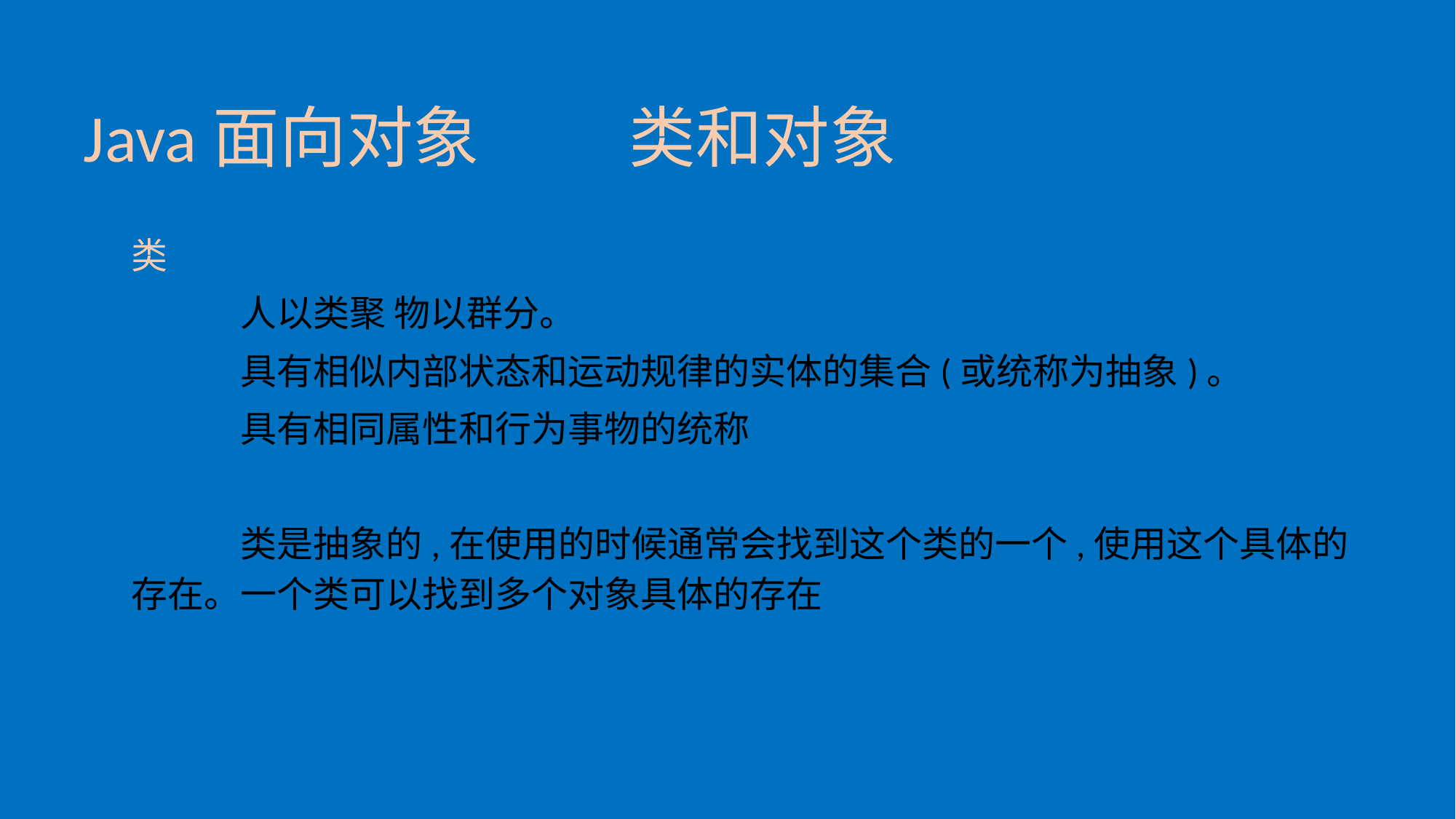

# Java面向对象		类和对象
类
	人以类聚 物以群分。
	具有相似内部状态和运动规律的实体的集合(或统称为抽象)。
	具有相同属性和行为事物的统称

	类是抽象的,在使用的时候通常会找到这个类的一个,使用这个具体的存在。一个类可以找到多个对象具体的存在